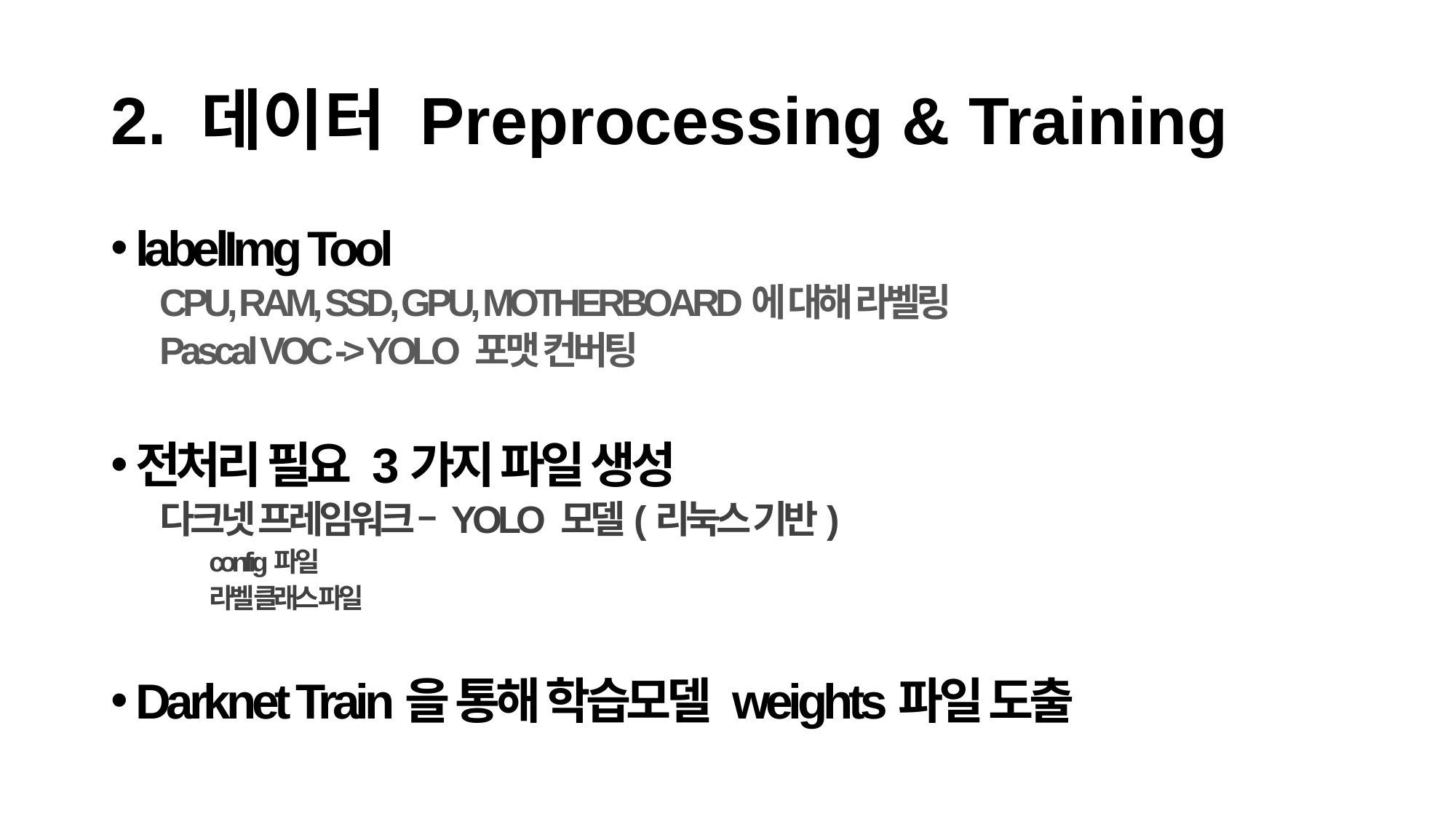

# 2. 데이터 Preprocessing & Training
labelImg Tool
CPU, RAM, SSD, GPU, MOTHERBOARD에 대해 라벨링
Pascal VOC -> YOLO 포맷 컨버팅

전처리 필요 3가지 파일 생성
다크넷 프레임워크 – YOLO 모델(리눅스 기반)
config파일
라벨 클래스 파일

Darknet Train을 통해 학습모델 weights파일 도출